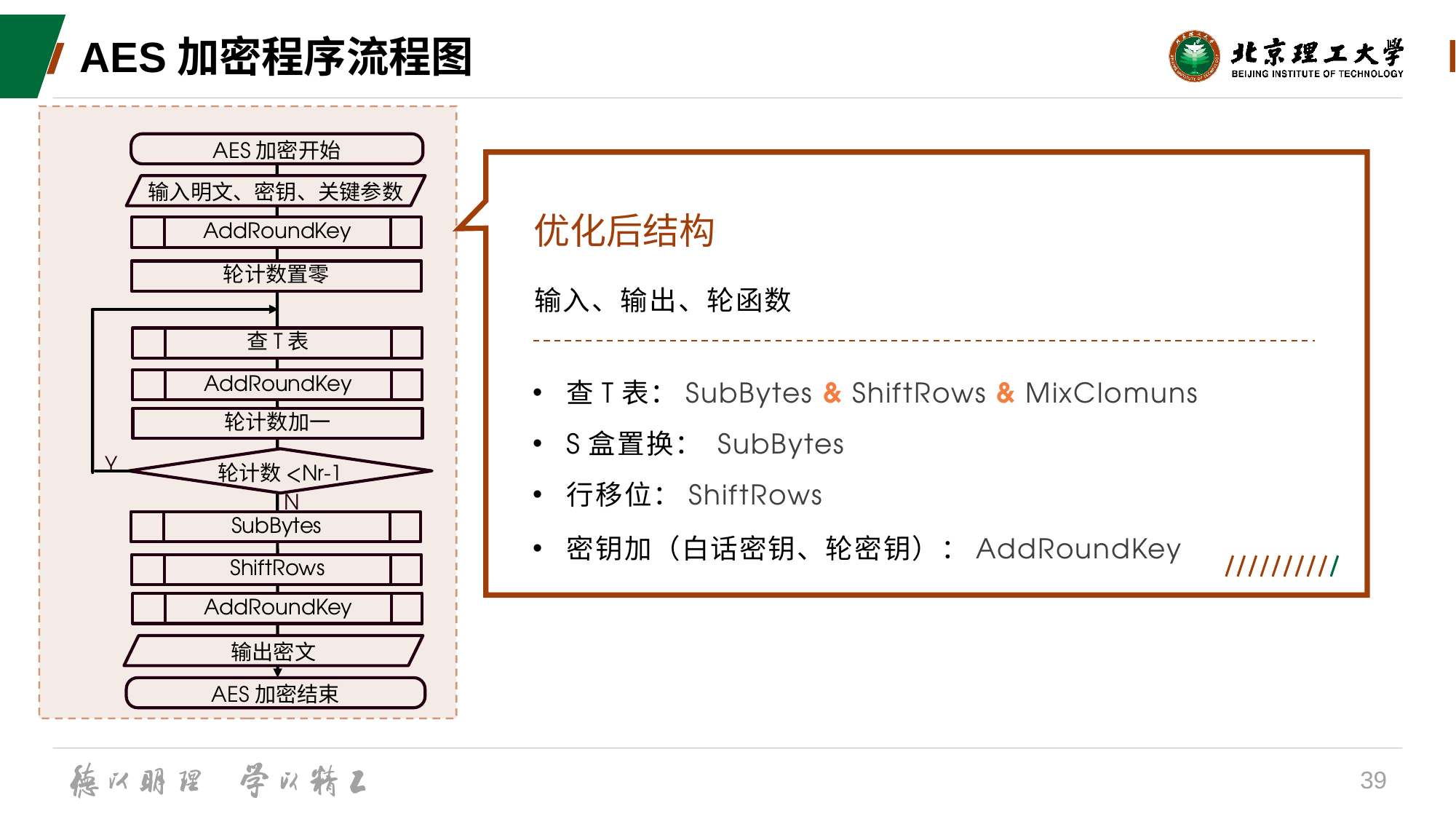

# AES加密程序流程图

AES加密开始

优化后结构
输入、输出、轮函数
查T表：SubBytes & ShiftRows & MixClomuns
S盒置换： SubBytes
行移位：ShiftRows
密钥加（白话密钥、轮密钥）：AddRoundKey
输入明文、密钥、关键参数
AddRoundKey

轮计数置零
查T表

AddRoundKey

轮计数加一
Y
轮计数<Nr-1
N
SubBytes

ShiftRows

AddRoundKey

输出密文
AES加密结束